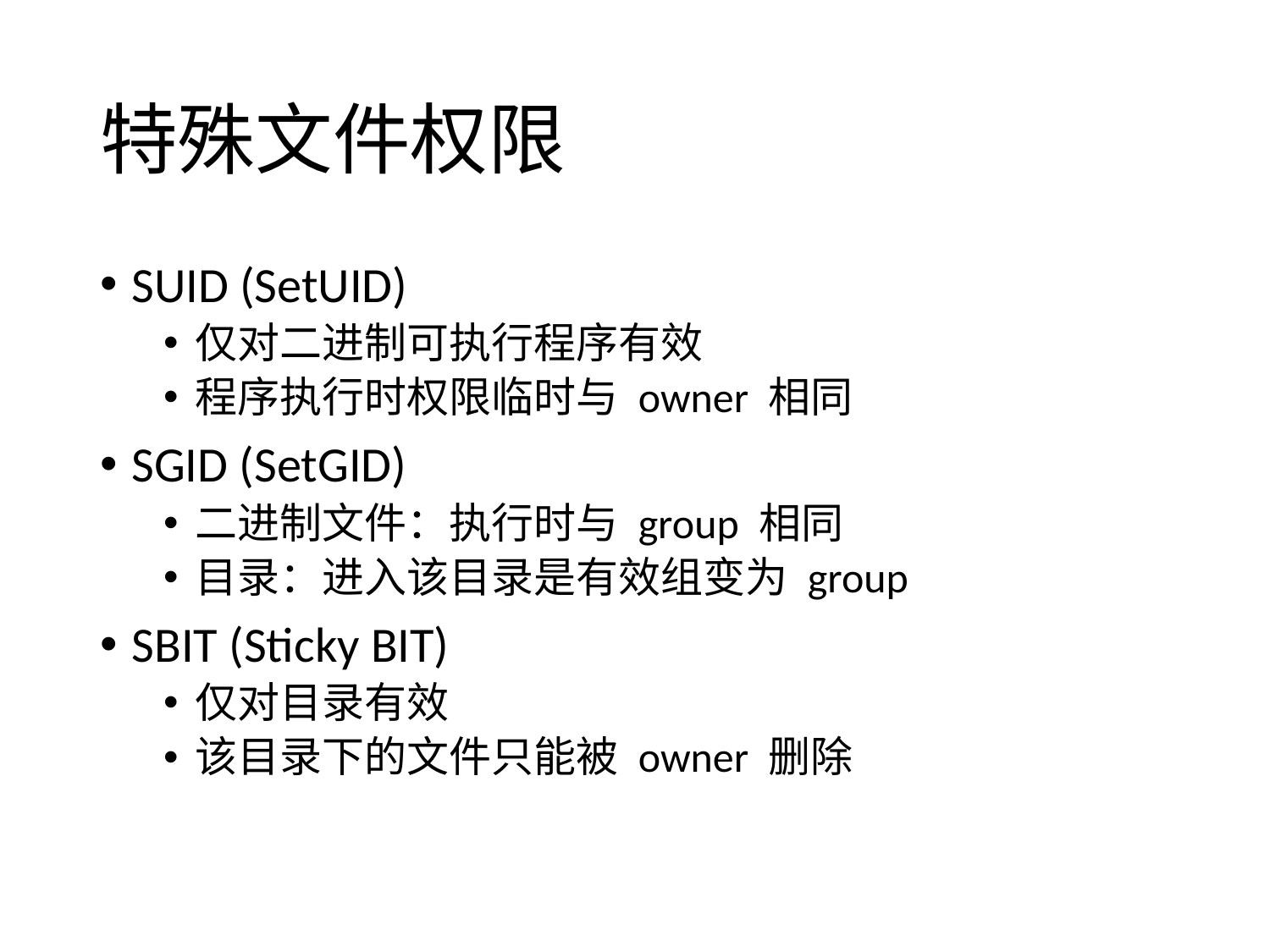

# 特殊文件权限
SUID (SetUID)
仅对二进制可执行程序有效
程序执行时权限临时与 owner 相同
SGID (SetGID)
二进制文件：执行时与 group 相同
目录：进入该目录是有效组变为 group
SBIT (Sticky BIT)
仅对目录有效
该目录下的文件只能被 owner 删除